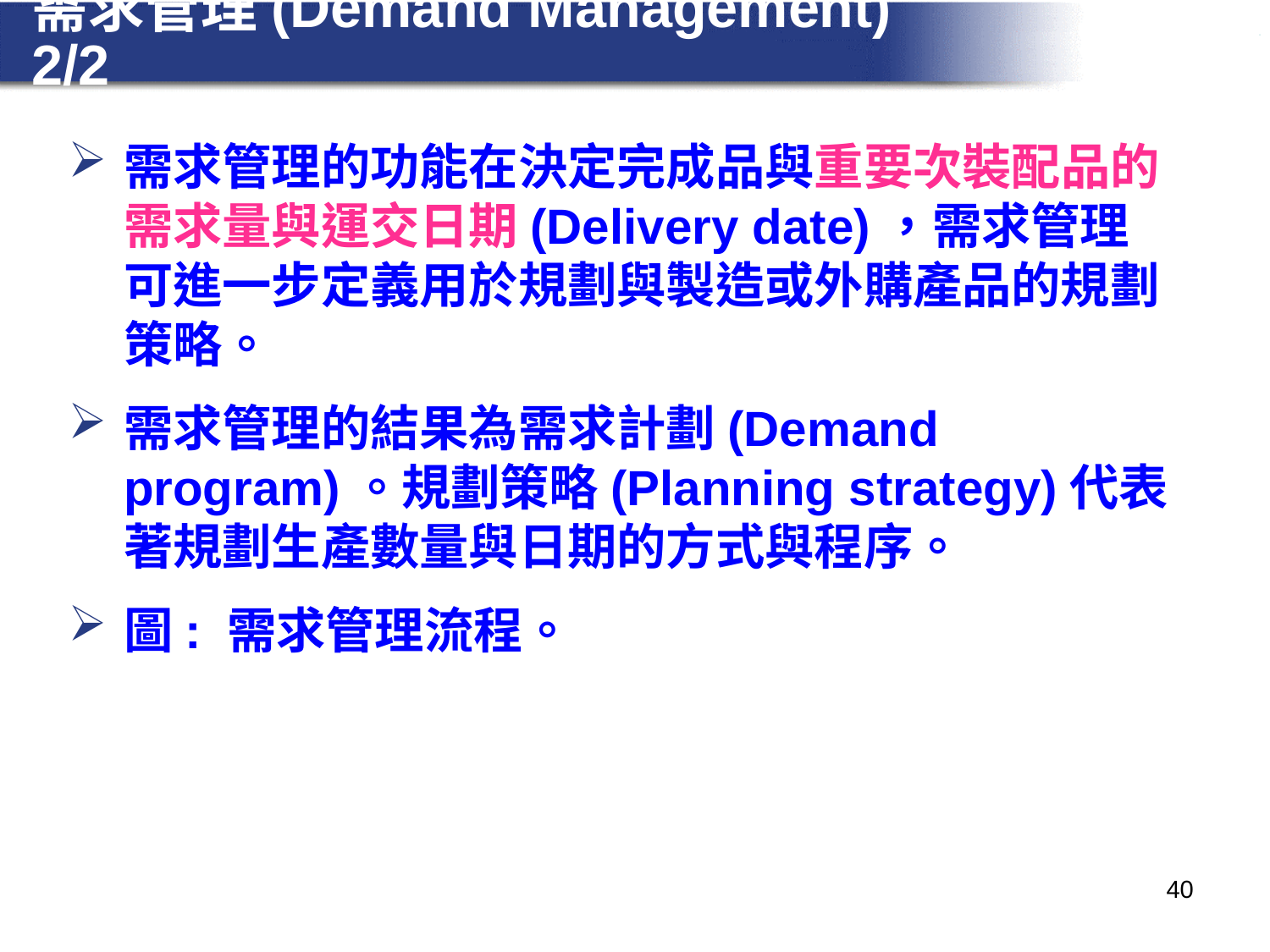

# 需求管理(Demand Management) 2/2
需求管理的功能在決定完成品與重要次裝配品的需求量與運交日期(Delivery date)，需求管理可進一步定義用於規劃與製造或外購產品的規劃策略。
需求管理的結果為需求計劃(Demand program)。規劃策略(Planning strategy)代表著規劃生產數量與日期的方式與程序。
圖: 需求管理流程。

40